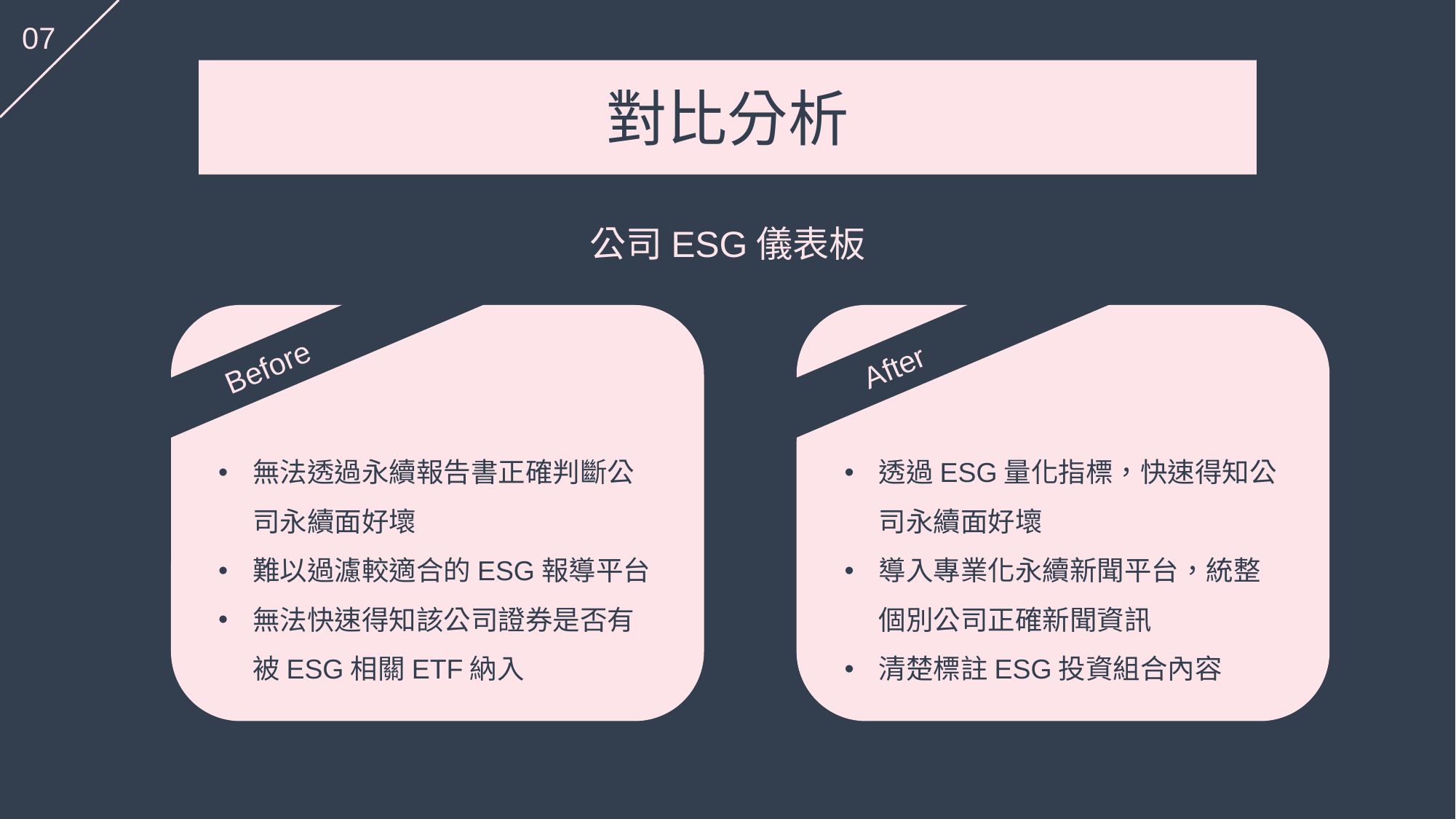

07

對比分析
公司ESG儀表板

Before
After
無法透過永續報告書正確判斷公司永續面好壞
難以過濾較適合的ESG報導平台
無法快速得知該公司證券是否有被ESG相關ETF納入
透過ESG量化指標，快速得知公司永續面好壞
導入專業化永續新聞平台，統整個別公司正確新聞資訊
清楚標註ESG投資組合內容